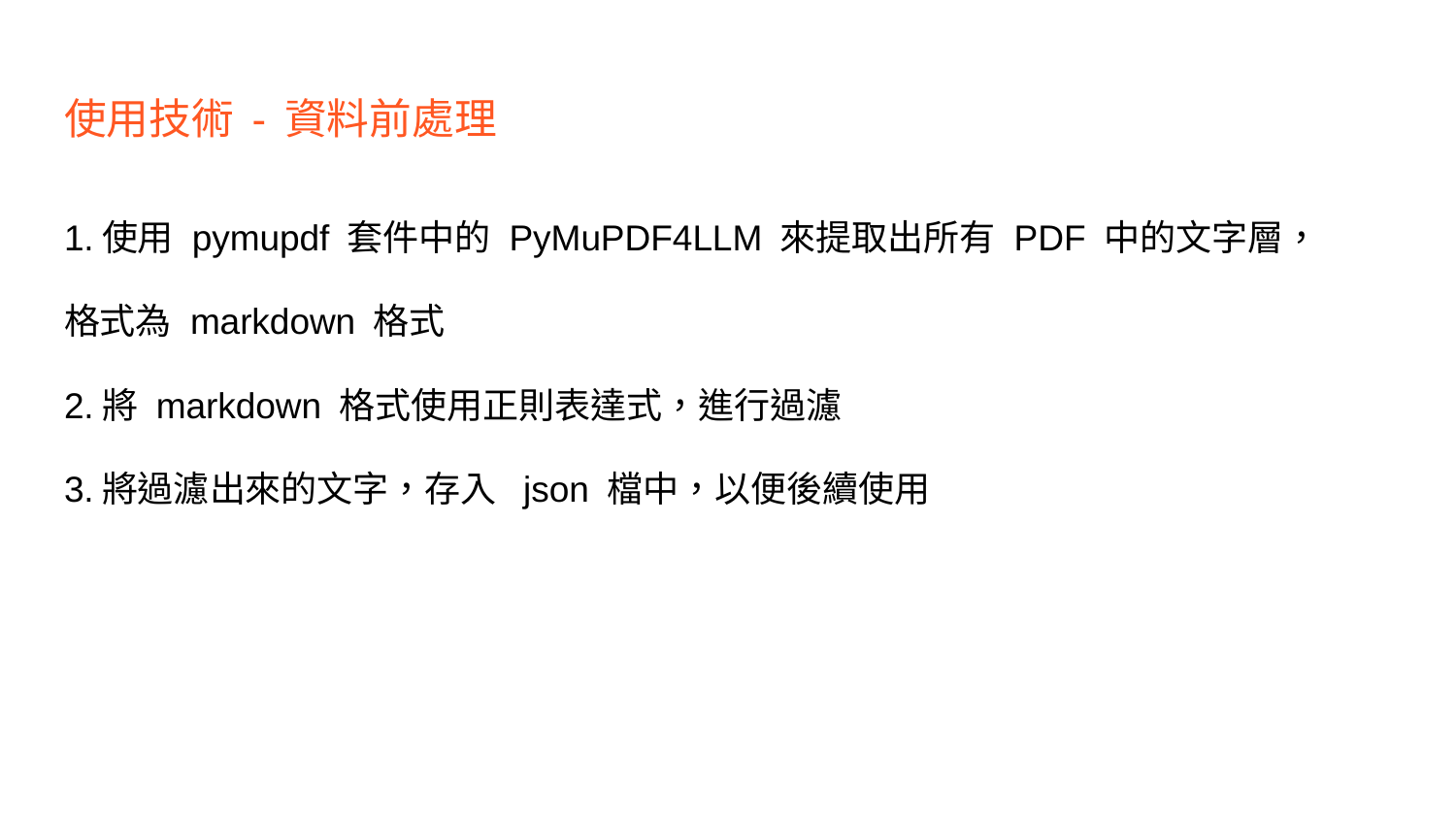

# 使用技術 - 資料前處理
1.使用 pymupdf 套件中的 PyMuPDF4LLM 來提取出所有 PDF 中的文字層，
格式為 markdown 格式
2.將 markdown 格式使用正則表達式，進行過濾
3.將過濾出來的文字，存入  json 檔中，以便後續使用